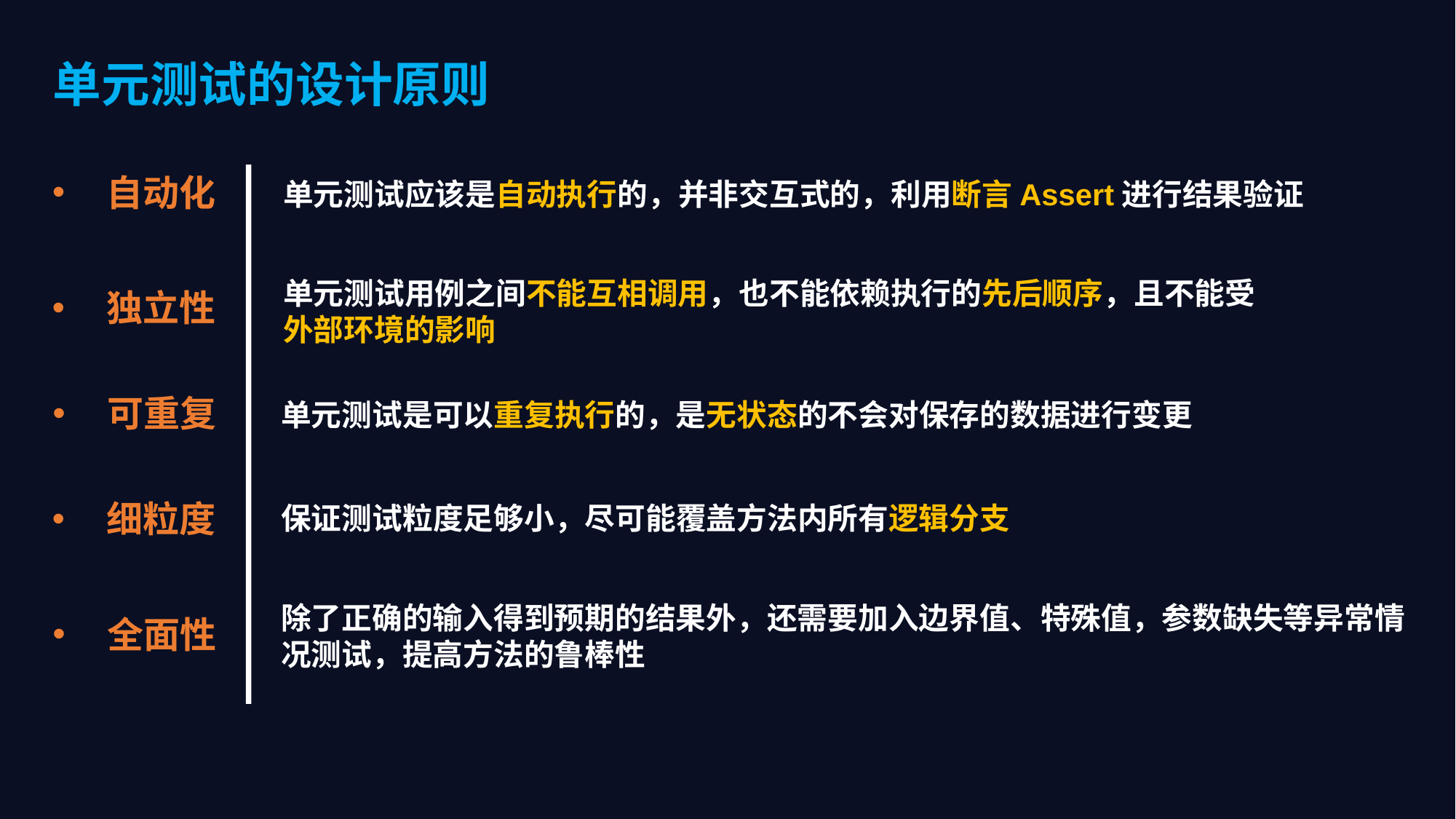

单元测试的设计原则
自动化

单元测试应该是自动执行的，并非交互式的，利用断言Assert进行结果验证
单元测试用例之间不能互相调用，也不能依赖执行的先后顺序，且不能受外部环境的影响
独立性
可重复
单元测试是可以重复执行的，是无状态的不会对保存的数据进行变更
细粒度
保证测试粒度足够小，尽可能覆盖方法内所有逻辑分支
除了正确的输入得到预期的结果外，还需要加入边界值、特殊值，参数缺失等异常情况测试，提高方法的鲁棒性
全面性